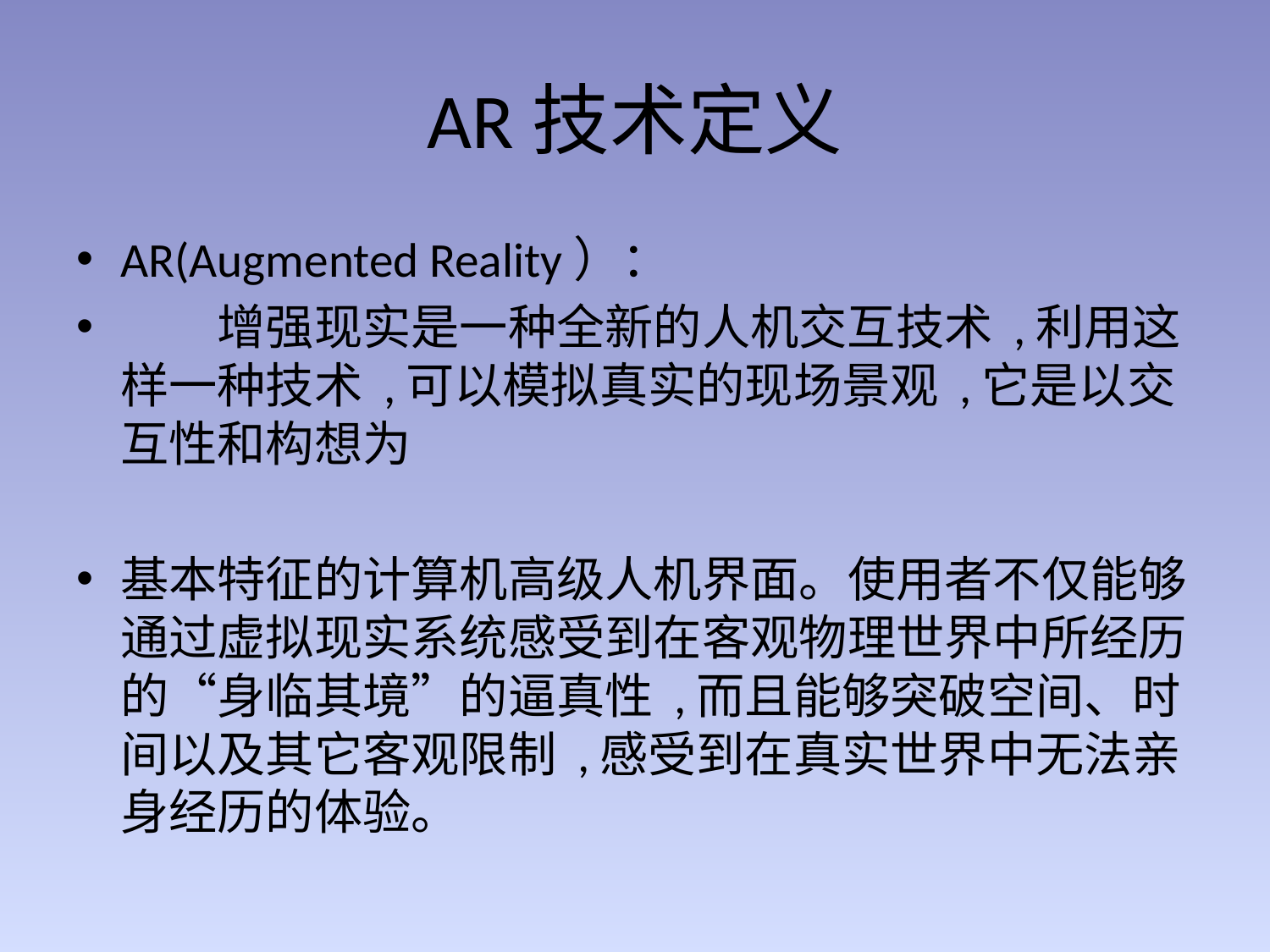

# AR技术定义
AR(Augmented Reality）：
　　增强现实是一种全新的人机交互技术 ,利用这样一种技术 ,可以模拟真实的现场景观 ,它是以交互性和构想为

基本特征的计算机高级人机界面。使用者不仅能够通过虚拟现实系统感受到在客观物理世界中所经历的“身临其境”的逼真性 ,而且能够突破空间、时间以及其它客观限制 ,感受到在真实世界中无法亲身经历的体验。